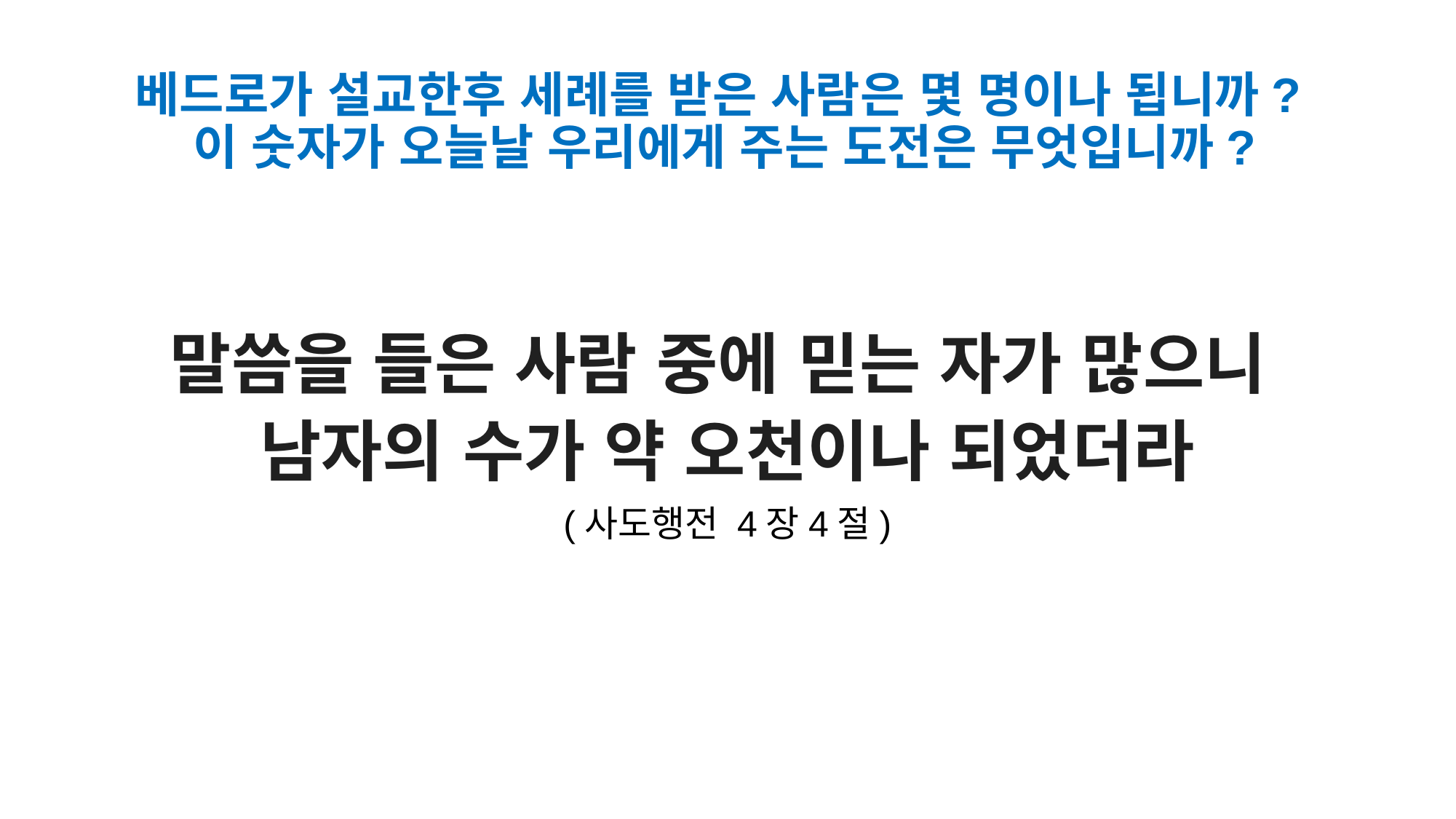

# 베드로가 설교한후 세례를 받은 사람은 몇 명이나 됩니까? 이 숫자가 오늘날 우리에게 주는 도전은 무엇입니까?
말씀을 들은 사람 중에 믿는 자가 많으니
남자의 수가 약 오천이나 되었더라
(사도행전 4장4절)